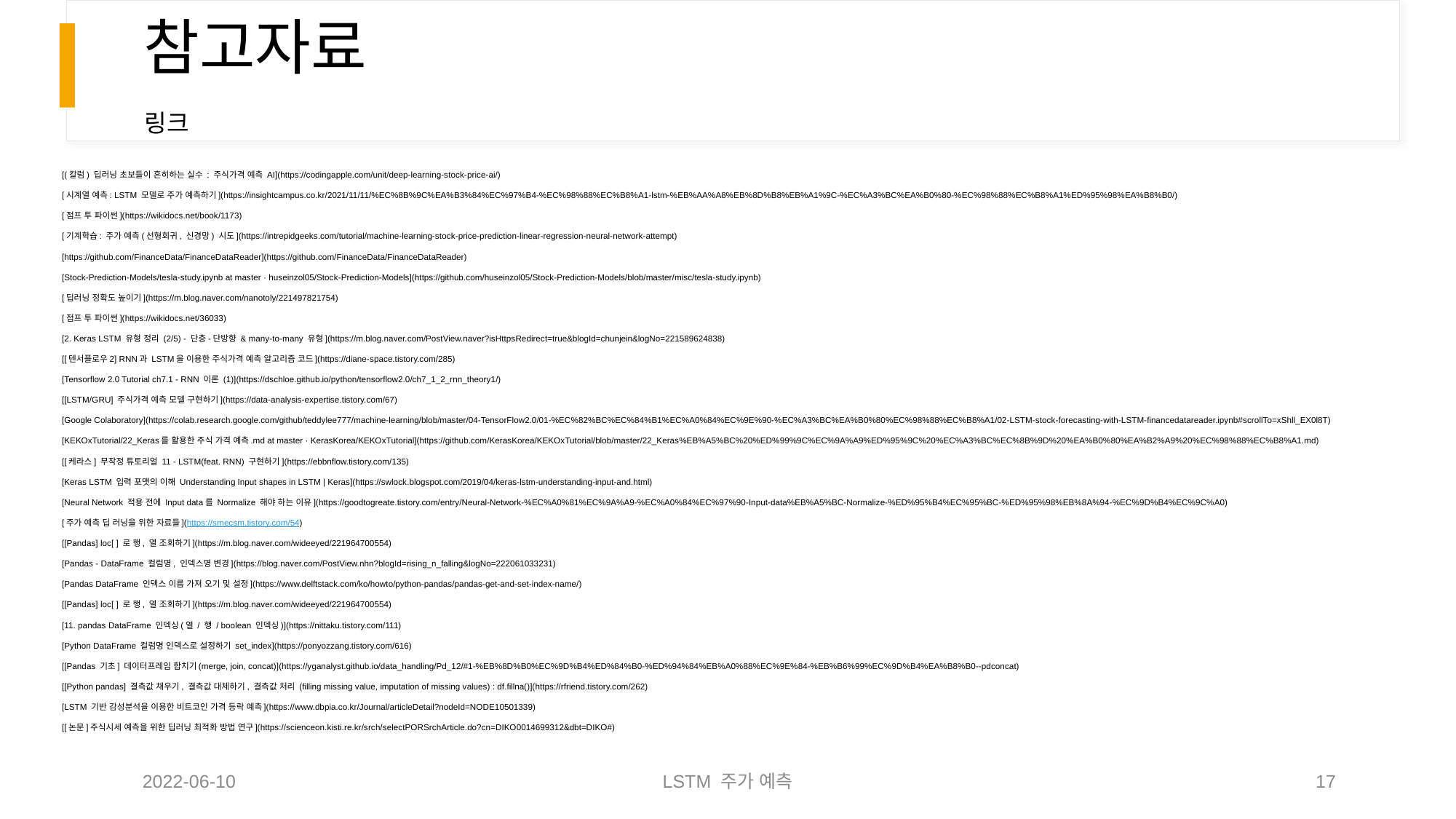

# 참고자료
링크
[(칼럼) 딥러닝 초보들이 흔히하는 실수 : 주식가격 예측 AI](https://codingapple.com/unit/deep-learning-stock-price-ai/)

[시계열 예측: LSTM 모델로 주가 예측하기](https://insightcampus.co.kr/2021/11/11/%EC%8B%9C%EA%B3%84%EC%97%B4-%EC%98%88%EC%B8%A1-lstm-%EB%AA%A8%EB%8D%B8%EB%A1%9C-%EC%A3%BC%EA%B0%80-%EC%98%88%EC%B8%A1%ED%95%98%EA%B8%B0/)

[점프 투 파이썬](https://wikidocs.net/book/1173)

[기계학습: 주가 예측(선형회귀, 신경망) 시도](https://intrepidgeeks.com/tutorial/machine-learning-stock-price-prediction-linear-regression-neural-network-attempt)

[https://github.com/FinanceData/FinanceDataReader](https://github.com/FinanceData/FinanceDataReader)

[Stock-Prediction-Models/tesla-study.ipynb at master · huseinzol05/Stock-Prediction-Models](https://github.com/huseinzol05/Stock-Prediction-Models/blob/master/misc/tesla-study.ipynb)

[딥러닝 정확도 높이기](https://m.blog.naver.com/nanotoly/221497821754)

[점프 투 파이썬](https://wikidocs.net/36033)

[﻿2. Keras LSTM 유형 정리 (2/5) - 단층-단방향 & many-to-many 유형](https://m.blog.naver.com/PostView.naver?isHttpsRedirect=true&blogId=chunjein&logNo=221589624838)

[[텐서플로우2] RNN과 LSTM을 이용한 주식가격 예측 알고리즘 코드](https://diane-space.tistory.com/285)

[Tensorflow 2.0 Tutorial ch7.1 - RNN 이론 (1)](https://dschloe.github.io/python/tensorflow2.0/ch7_1_2_rnn_theory1/)

[[LSTM/GRU] 주식가격 예측 모델 구현하기](https://data-analysis-expertise.tistory.com/67)

[Google Colaboratory](https://colab.research.google.com/github/teddylee777/machine-learning/blob/master/04-TensorFlow2.0/01-%EC%82%BC%EC%84%B1%EC%A0%84%EC%9E%90-%EC%A3%BC%EA%B0%80%EC%98%88%EC%B8%A1/02-LSTM-stock-forecasting-with-LSTM-financedatareader.ipynb#scrollTo=xShll_EX0l8T)

[KEKOxTutorial/22_Keras를 활용한 주식 가격 예측.md at master · KerasKorea/KEKOxTutorial](https://github.com/KerasKorea/KEKOxTutorial/blob/master/22_Keras%EB%A5%BC%20%ED%99%9C%EC%9A%A9%ED%95%9C%20%EC%A3%BC%EC%8B%9D%20%EA%B0%80%EA%B2%A9%20%EC%98%88%EC%B8%A1.md)

[[케라스] 무작정 튜토리얼 11 - LSTM(feat. RNN) 구현하기](https://ebbnflow.tistory.com/135)

[Keras LSTM 입력 포맷의 이해 Understanding Input shapes in LSTM | Keras](https://swlock.blogspot.com/2019/04/keras-lstm-understanding-input-and.html)

[Neural Network 적용 전에 Input data를 Normalize 해야 하는 이유](https://goodtogreate.tistory.com/entry/Neural-Network-%EC%A0%81%EC%9A%A9-%EC%A0%84%EC%97%90-Input-data%EB%A5%BC-Normalize-%ED%95%B4%EC%95%BC-%ED%95%98%EB%8A%94-%EC%9D%B4%EC%9C%A0)

[주가 예측 딥 러닝을 위한 자료들](https://smecsm.tistory.com/54)

[[Pandas] loc[ ] 로 행, 열 조회하기](https://m.blog.naver.com/wideeyed/221964700554)

[Pandas - DataFrame 컬럼명, 인덱스명 변경](https://blog.naver.com/PostView.nhn?blogId=rising_n_falling&logNo=222061033231)

[Pandas DataFrame 인덱스 이름 가져 오기 및 설정](https://www.delftstack.com/ko/howto/python-pandas/pandas-get-and-set-index-name/)

[[Pandas] loc[ ] 로 행, 열 조회하기](https://m.blog.naver.com/wideeyed/221964700554)

[11. pandas DataFrame 인덱싱(열 / 행 / boolean 인덱싱)](https://nittaku.tistory.com/111)

[Python DataFrame 컬럼명 인덱스로 설정하기 set_index](https://ponyozzang.tistory.com/616)

[[Pandas 기초] 데이터프레임 합치기(merge, join, concat)](https://yganalyst.github.io/data_handling/Pd_12/#1-%EB%8D%B0%EC%9D%B4%ED%84%B0-%ED%94%84%EB%A0%88%EC%9E%84-%EB%B6%99%EC%9D%B4%EA%B8%B0--pdconcat)

[[Python pandas] 결측값 채우기, 결측값 대체하기, 결측값 처리 (filling missing value, imputation of missing values) : df.fillna()](https://rfriend.tistory.com/262)

[LSTM 기반 감성분석을 이용한 비트코인 가격 등락 예측](https://www.dbpia.co.kr/Journal/articleDetail?nodeId=NODE10501339)

[[논문]주식시세 예측을 위한 딥러닝 최적화 방법 연구](https://scienceon.kisti.re.kr/srch/selectPORSrchArticle.do?cn=DIKO0014699312&dbt=DIKO#)
2022-06-10
LSTM 주가 예측
17